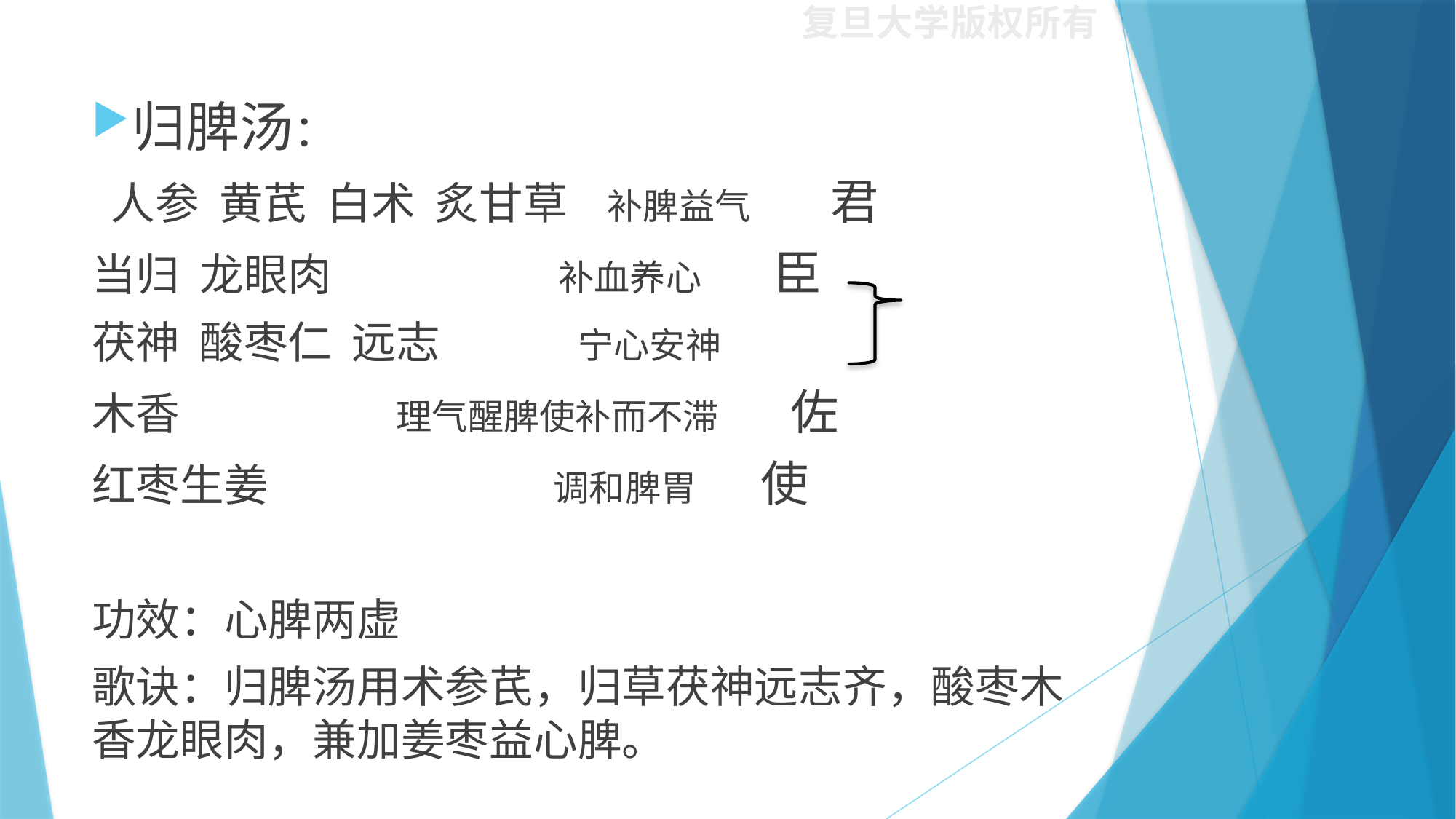

#
归脾汤：
 人参  黄芪  白术  炙甘草    补脾益气          君
当归  龙眼肉                       补血养心         臣
茯神  酸枣仁  远志              宁心安神
木香                      理气醒脾使补而不滞         佐
红枣生姜                             调和脾胃        使

功效：心脾两虚
歌诀：归脾汤用术参芪，归草茯神远志齐，酸枣木香龙眼肉，兼加姜枣益心脾。